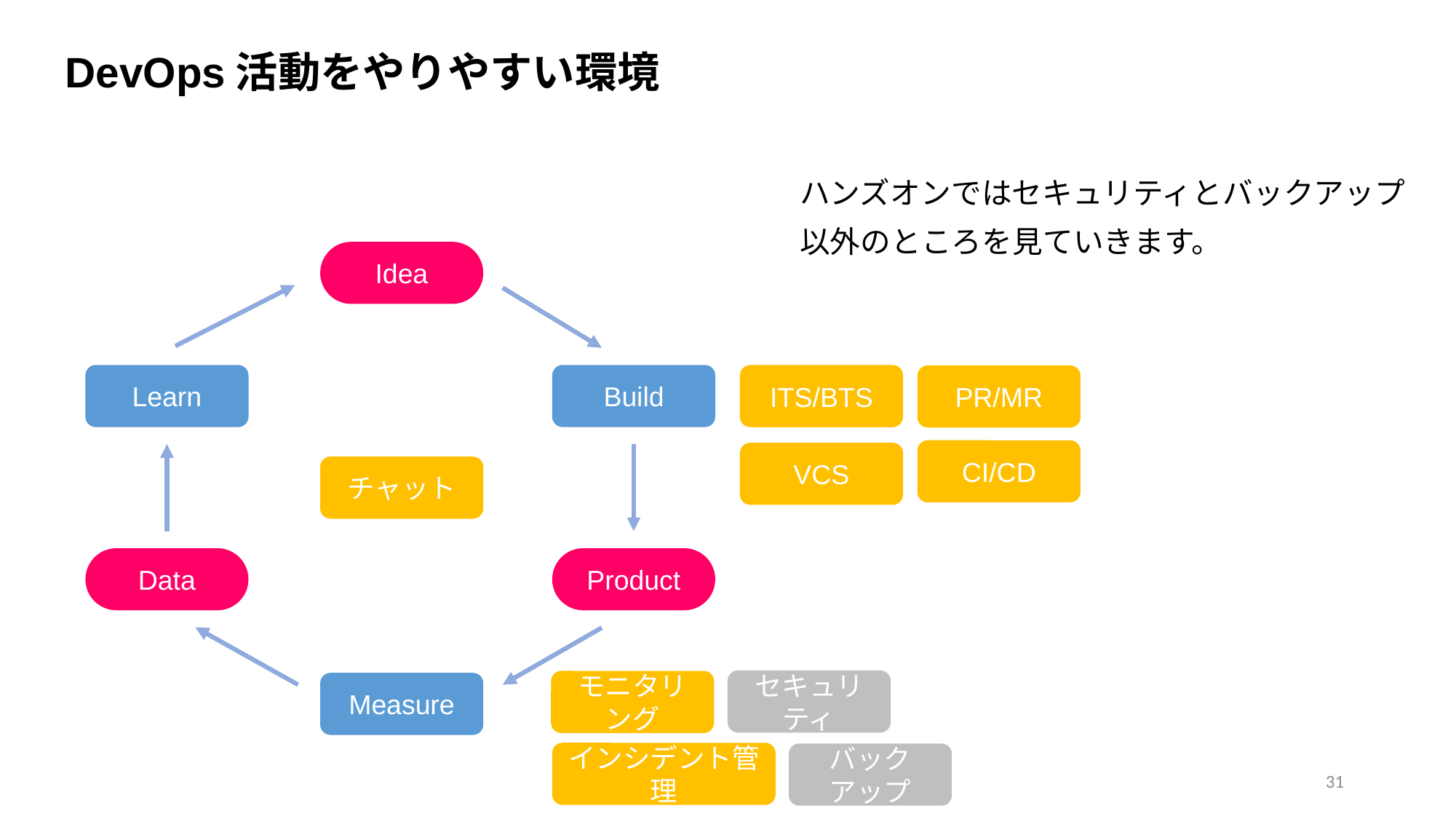

DevOps活動をやりやすい環境
ハンズオンではセキュリティとバックアップ以外のところを見ていきます。
Idea
Learn
Build
ITS/BTS
PR/MR
CI/CD
VCS
チャット
Data
Product
セキュリティ
モニタリング
Measure
インシデント管理
バックアップ
31